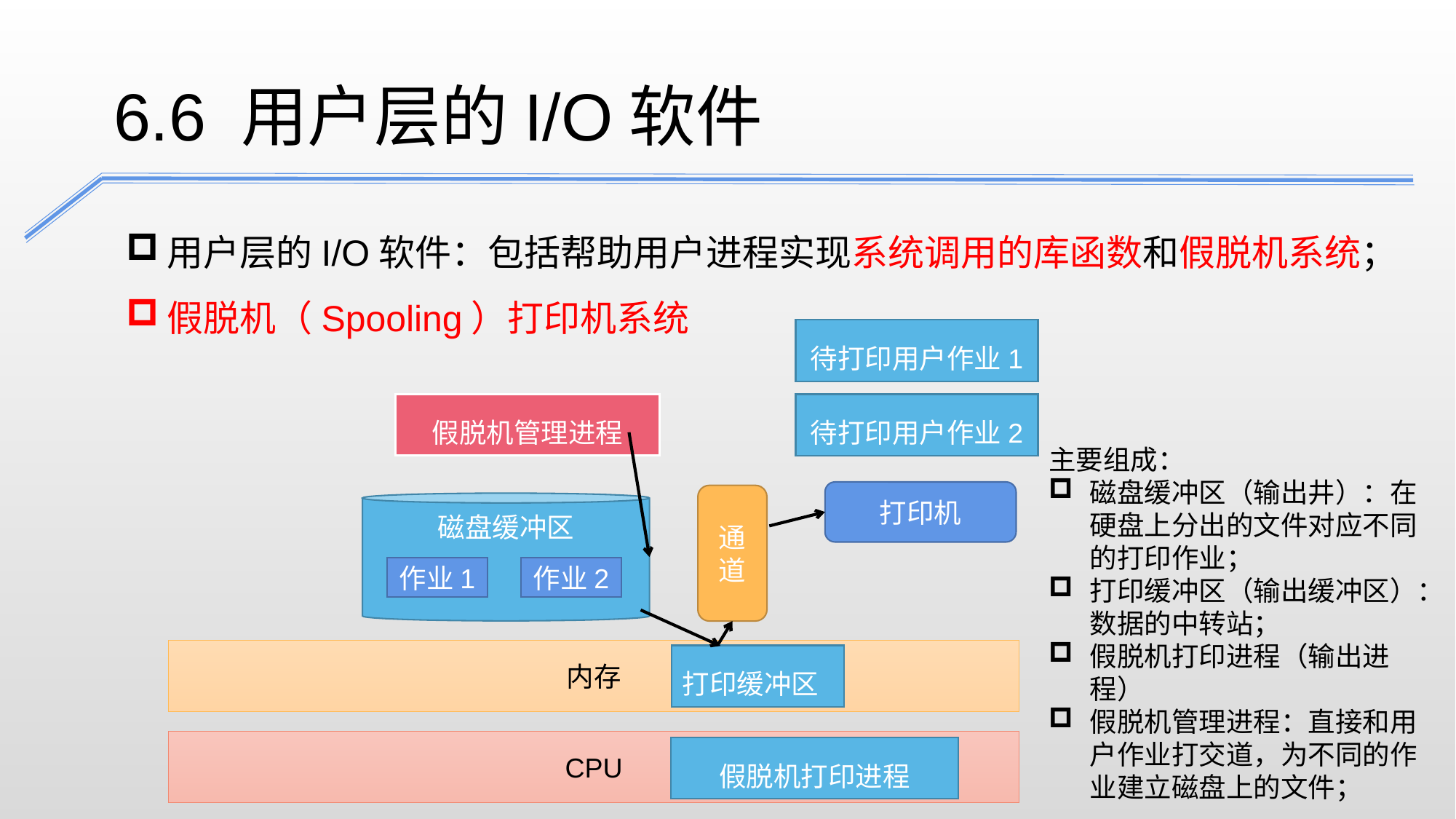

6.6 用户层的I/O软件
用户层的I/O软件：包括帮助用户进程实现系统调用的库函数和假脱机系统；
假脱机（Spooling）打印机系统

待打印用户作业1
假脱机管理进程
待打印用户作业2
主要组成：
磁盘缓冲区（输出井）：在硬盘上分出的文件对应不同的打印作业；
打印缓冲区（输出缓冲区）：数据的中转站；
假脱机打印进程（输出进程）
假脱机管理进程：直接和用户作业打交道，为不同的作业建立磁盘上的文件；
打印机
通道
磁盘缓冲区

作业1
作业2
内存
打印缓冲区
CPU
假脱机打印进程